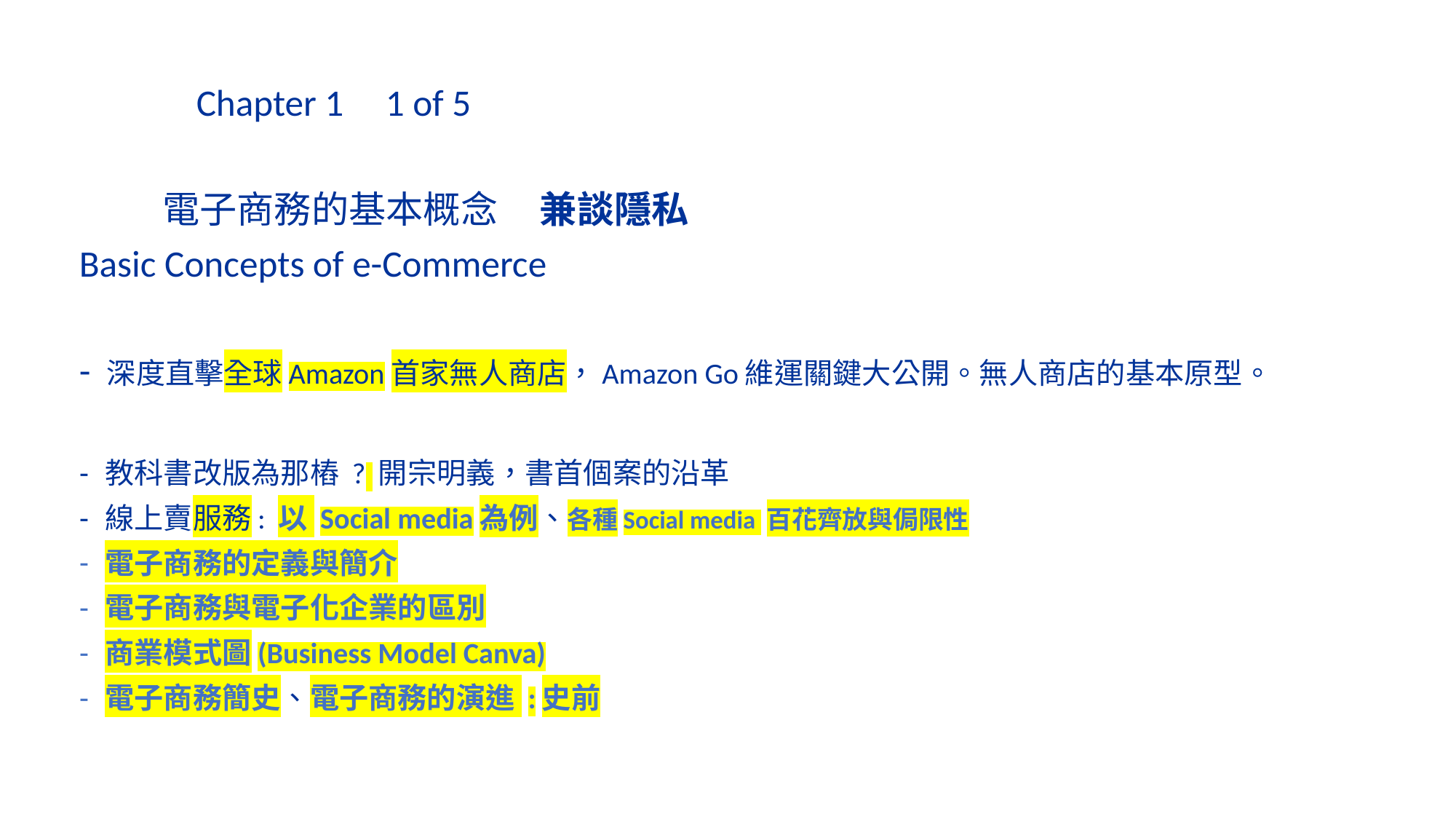

Chapter 1     1 of 5

         電子商務的基本概念     兼談隱私
Basic Concepts of e-Commerce

- 深度直擊全球Amazon首家無人商店，Amazon Go維運關鍵大公開。無人商店的基本原型。

教科書改版為那樁 ? 開宗明義，書首個案的沿革
線上賣服務: 以 Social media為例、各種Social media 百花齊放與侷限性
電子商務的定義與簡介
電子商務與電子化企業的區別
商業模式圖(Business Model Canva)
電子商務簡史、電子商務的演進 :史前